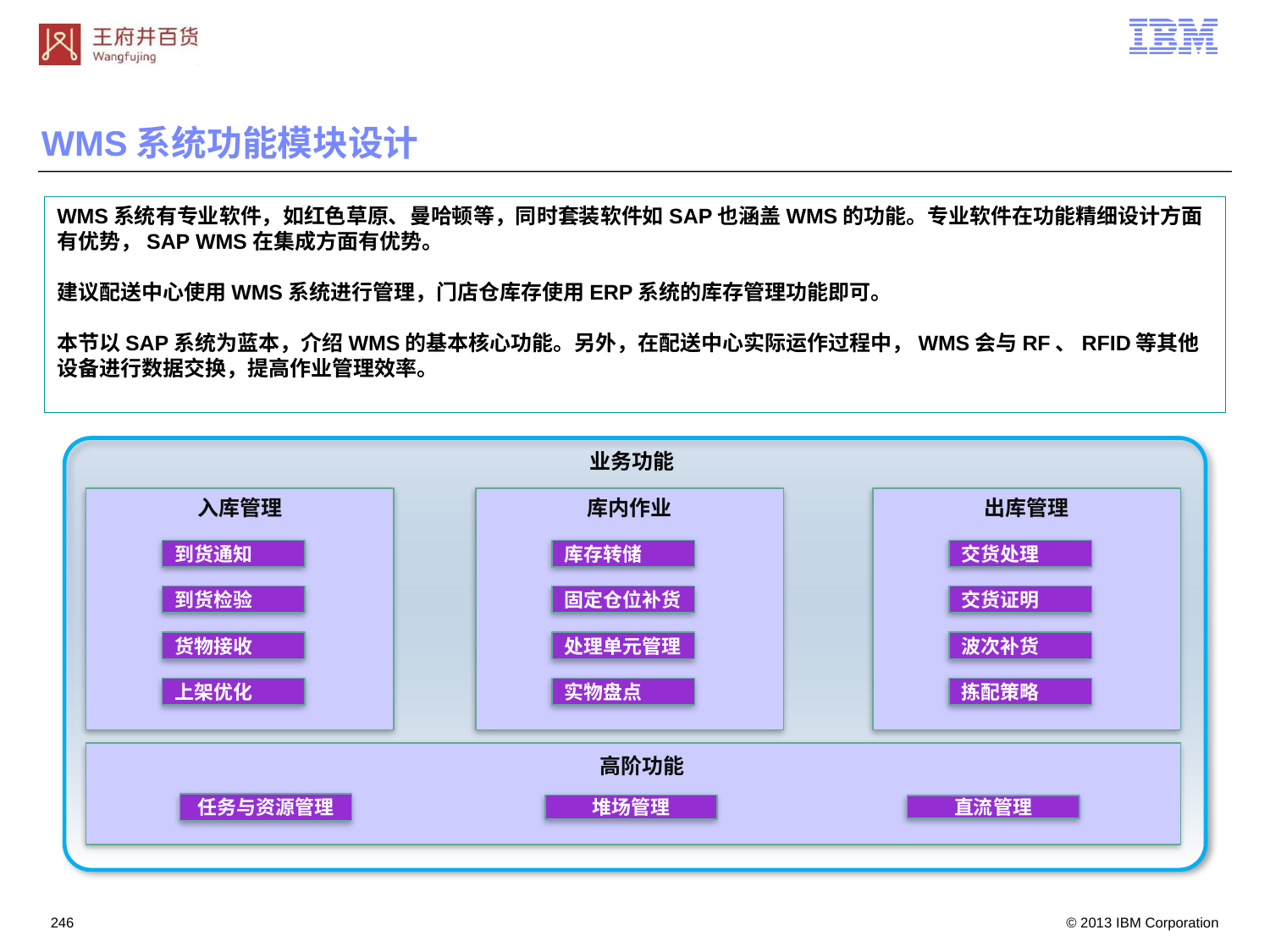

WMS系统功能模块设计
WMS系统有专业软件，如红色草原、曼哈顿等，同时套装软件如SAP也涵盖WMS的功能。专业软件在功能精细设计方面有优势，SAP WMS在集成方面有优势。

建议配送中心使用WMS系统进行管理，门店仓库存使用ERP系统的库存管理功能即可。

本节以SAP系统为蓝本，介绍WMS的基本核心功能。另外，在配送中心实际运作过程中，WMS会与RF、RFID等其他设备进行数据交换，提高作业管理效率。
业务功能

出库管理
入库管理
库内作业
到货通知
库存转储
交货处理
到货检验
固定仓位补货
交货证明
货物接收
处理单元管理
波次补货
上架优化
实物盘点
拣配策略
  高阶功能
任务与资源管理
堆场管理
直流管理
246